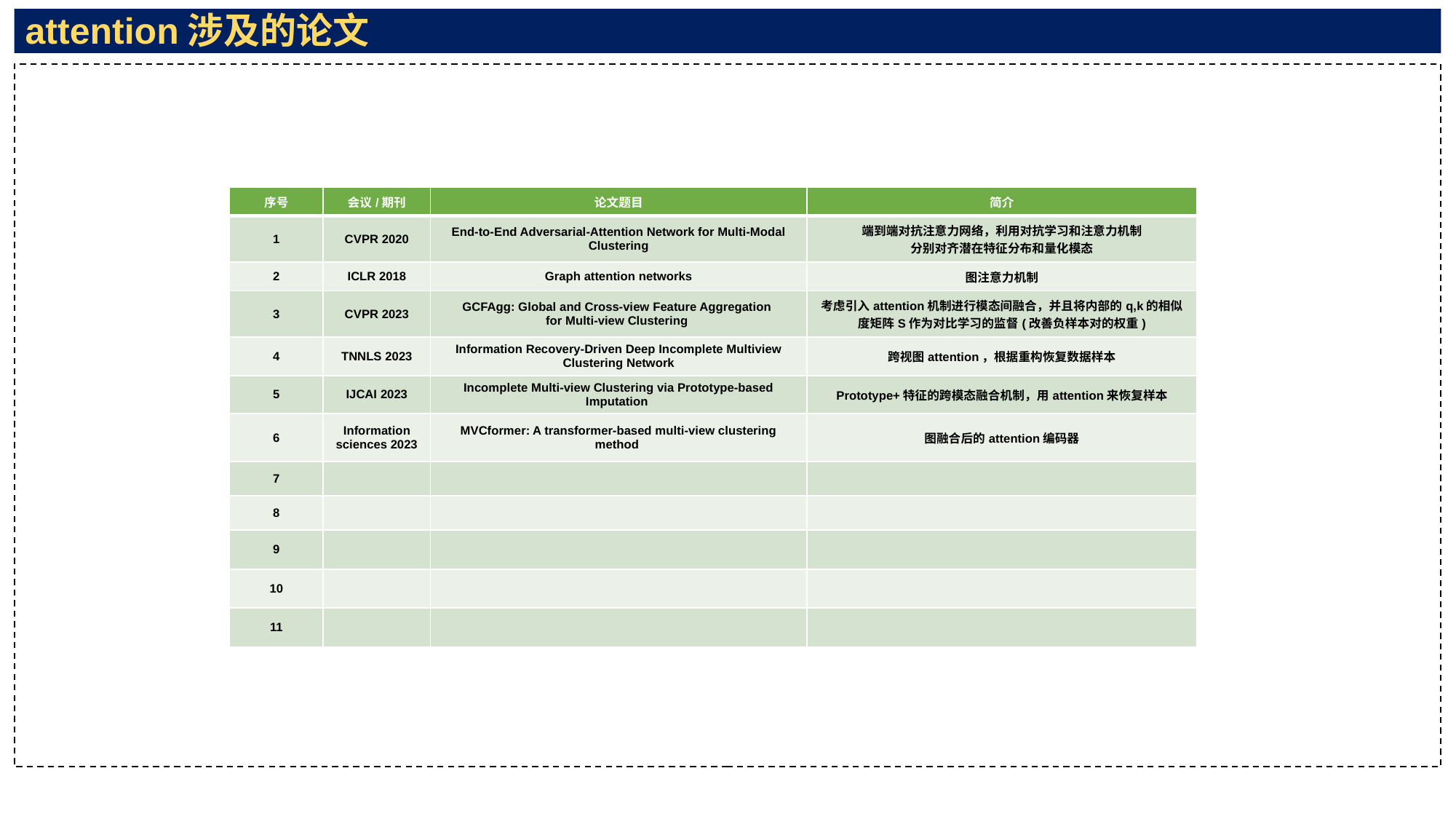

attention涉及的论文
| 序号 | 会议/期刊 | 论文题目 | 简介 |
| --- | --- | --- | --- |
| 1 | CVPR 2020 | End-to-End Adversarial-Attention Network for Multi-Modal Clustering | 端到端对抗注意力网络，利用对抗学习和注意力机制 分别对齐潜在特征分布和量化模态 |
| 2 | ICLR 2018 | Graph attention networks | 图注意力机制 |
| 3 | CVPR 2023 | GCFAgg: Global and Cross-view Feature Aggregation for Multi-view Clustering | 考虑引入attention机制进行模态间融合，并且将内部的q,k的相似度矩阵S作为对比学习的监督(改善负样本对的权重) |
| 4 | TNNLS 2023 | Information Recovery-Driven Deep Incomplete Multiview Clustering Network | 跨视图attention，根据重构恢复数据样本 |
| 5 | IJCAI 2023 | Incomplete Multi-view Clustering via Prototype-based Imputation | Prototype+特征的跨模态融合机制，用attention来恢复样本 |
| 6 | Information sciences 2023 | MVCformer: A transformer-based multi-view clustering method | 图融合后的attention编码器 |
| 7 |  |  |  |
| 8 |  |  |  |
| 9 |  |  |  |
| 10 |  |  |  |
| 11 |  |  |  |